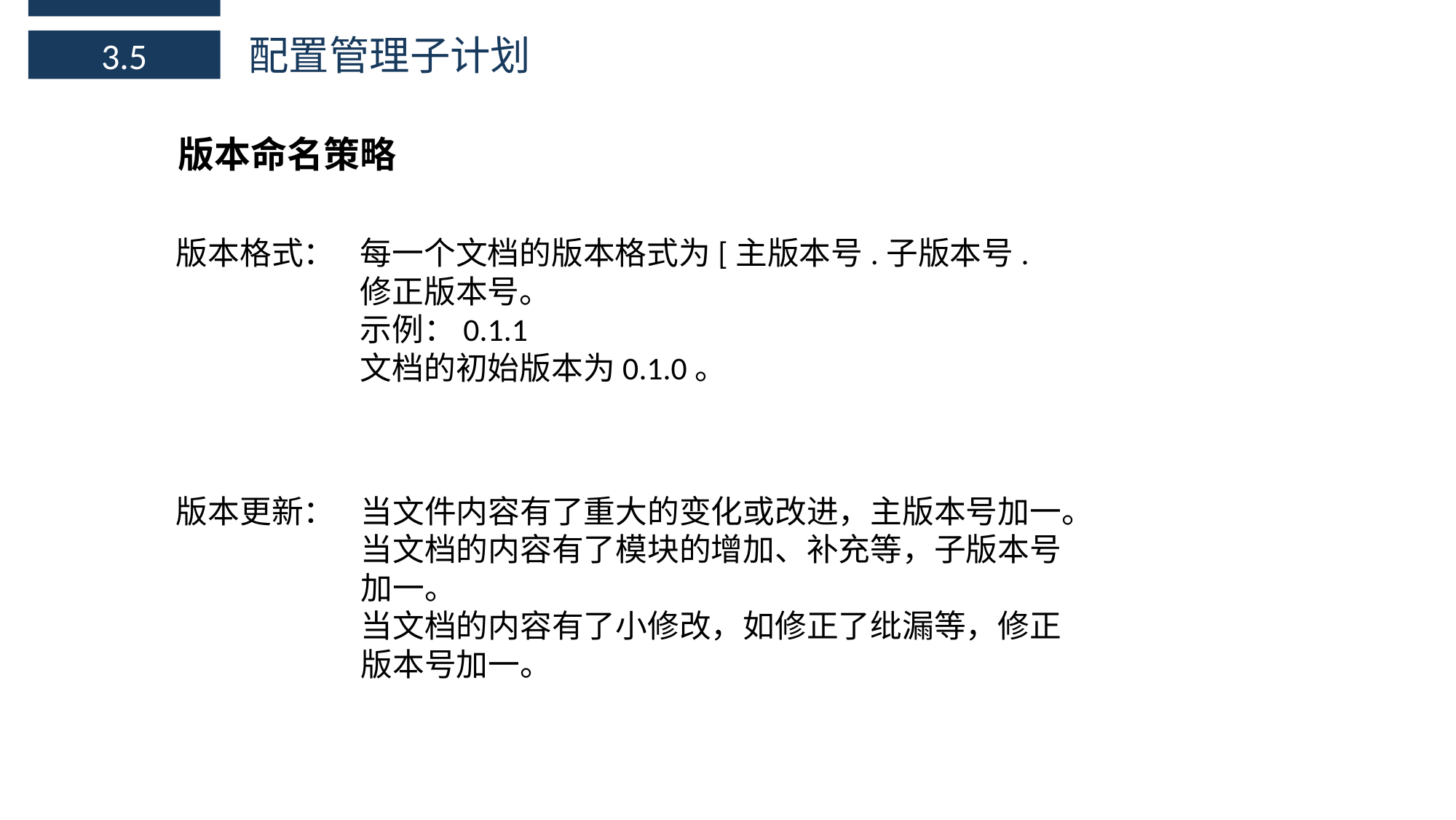

配置管理子计划
3.5
版本命名策略
版本格式：
每一个文档的版本格式为[主版本号.子版本号.修正版本号。
示例：0.1.1
文档的初始版本为0.1.0。
版本更新：
当文件内容有了重大的变化或改进，主版本号加一。
当文档的内容有了模块的增加、补充等，子版本号加一。
当文档的内容有了小修改，如修正了纰漏等，修正版本号加一。